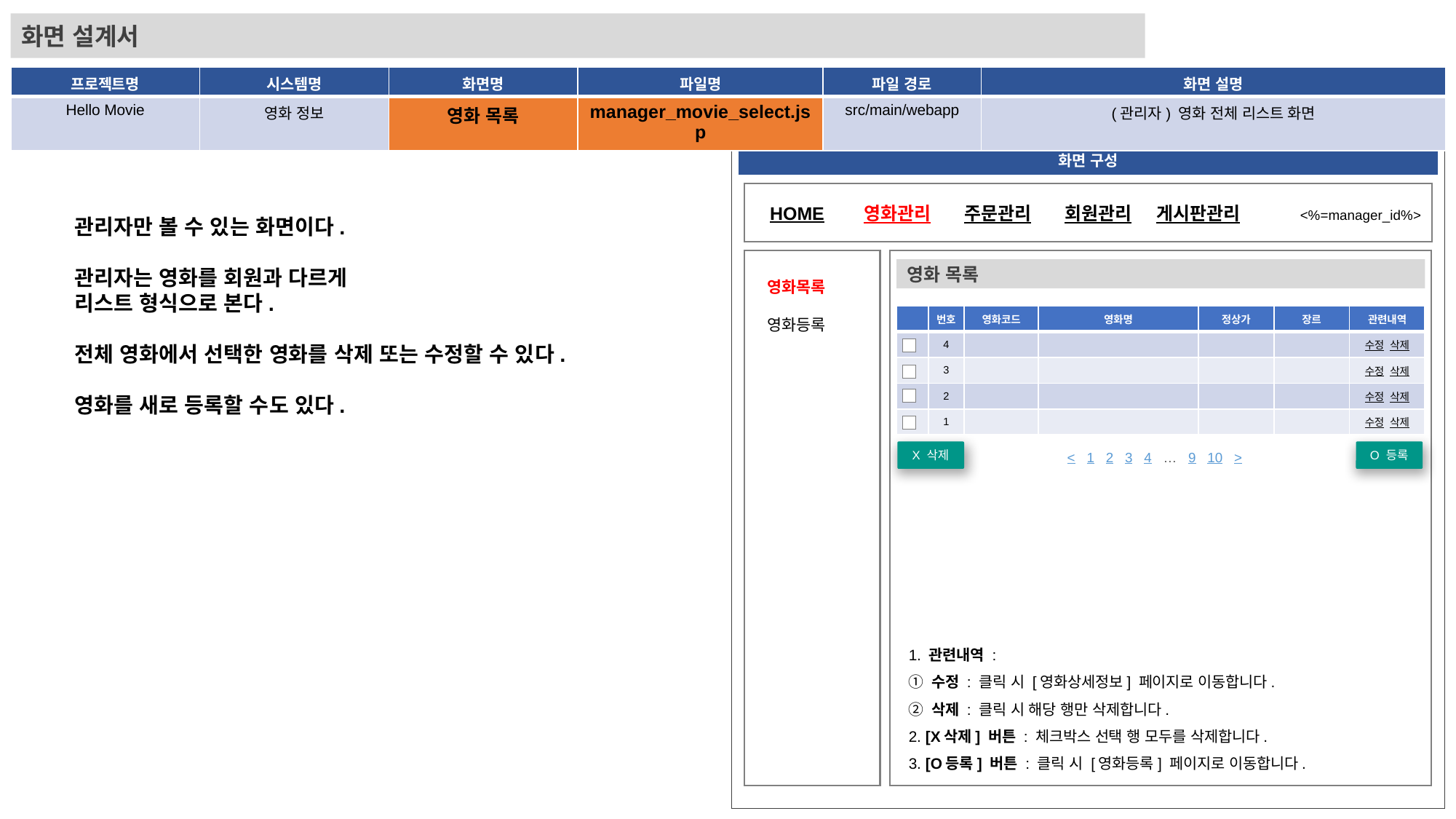

화면 설계서
| 프로젝트명 | 시스템명 | 화면명 | 파일명 | 파일 경로 | 화면 설명 |
| --- | --- | --- | --- | --- | --- |
| Hello Movie | 영화 정보 | 영화 목록 | manager\_movie\_select.jsp | src/main/webapp | (관리자) 영화 전체 리스트 화면 |

| 화면 구성 |
| --- |

HOME
영화관리
주문관리
회원관리
게시판관리
<%=manager_id%>
관리자만 볼 수 있는 화면이다.

관리자는 영화를 회원과 다르게
리스트 형식으로 본다.

전체 영화에서 선택한 영화를 삭제 또는 수정할 수 있다.

영화를 새로 등록할 수도 있다.

영화 목록
영화목록

영화등록
|  | 번호 | 영화코드 | 영화명 | 정상가 | 장르 | 관련내역 |
| --- | --- | --- | --- | --- | --- | --- |
|  | 4 |  |  |  |  | 수정 삭제 |
|  | 3 |  |  |  |  | 수정 삭제 |
|  | 2 |  |  |  |  | 수정 삭제 |
|  | 1 |  |  |  |  | 수정 삭제 |

X 삭제
O 등록
<   1   2   3   4   …   9   10   >
1. 관련내역 :
① 수정 : 클릭 시 [영화상세정보] 페이지로 이동합니다.
② 삭제 : 클릭 시 해당 행만 삭제합니다.
2. [X삭제] 버튼 : 체크박스 선택 행 모두를 삭제합니다.
3. [O등록] 버튼 : 클릭 시 [영화등록] 페이지로 이동합니다.